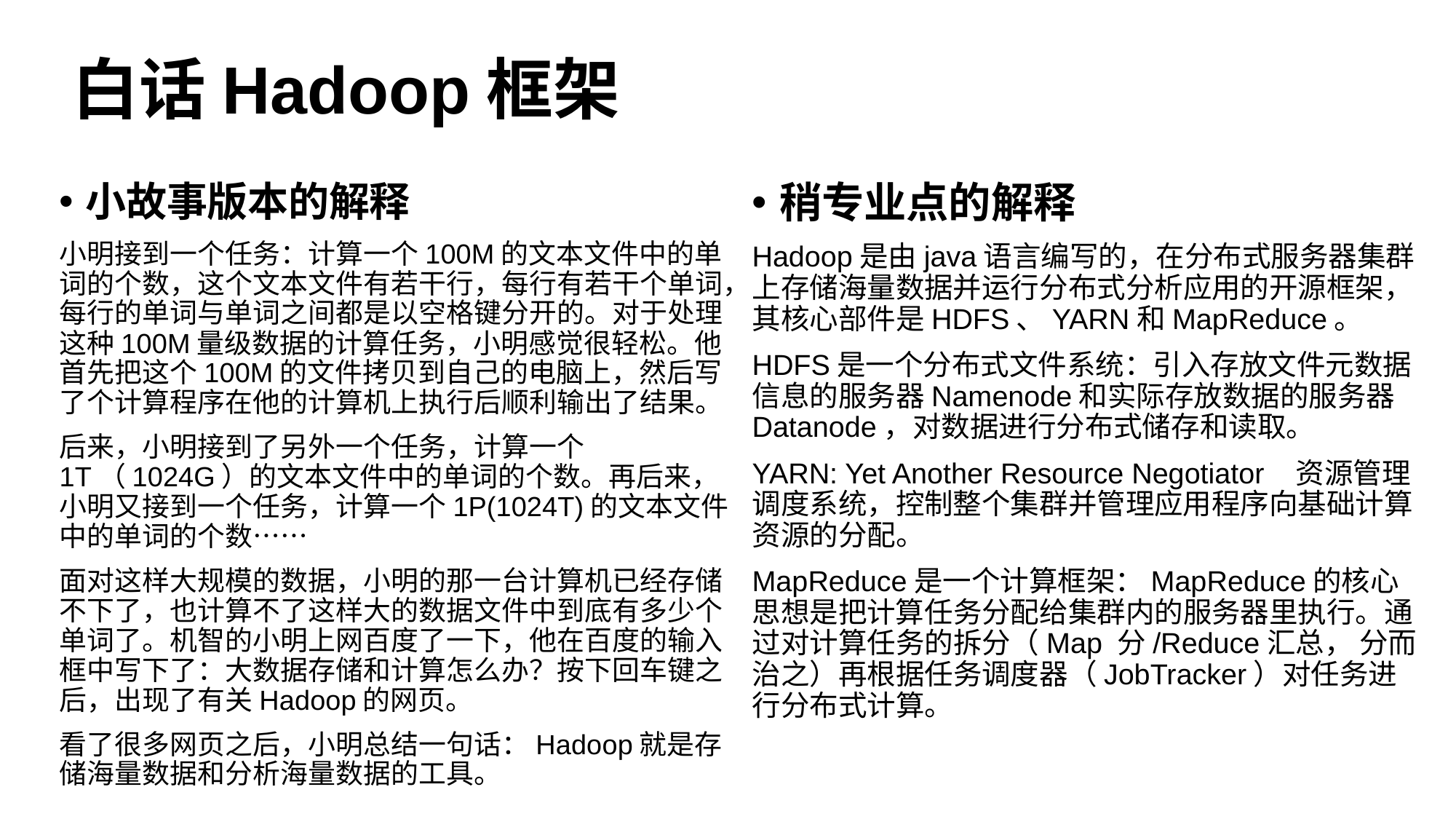

# 白话Hadoop框架
小故事版本的解释
小明接到一个任务：计算一个100M的文本文件中的单词的个数，这个文本文件有若干行，每行有若干个单词，每行的单词与单词之间都是以空格键分开的。对于处理这种100M量级数据的计算任务，小明感觉很轻松。他首先把这个100M的文件拷贝到自己的电脑上，然后写了个计算程序在他的计算机上执行后顺利输出了结果。
后来，小明接到了另外一个任务，计算一个1T（1024G）的文本文件中的单词的个数。再后来，小明又接到一个任务，计算一个1P(1024T)的文本文件中的单词的个数……
面对这样大规模的数据，小明的那一台计算机已经存储不下了，也计算不了这样大的数据文件中到底有多少个单词了。机智的小明上网百度了一下，他在百度的输入框中写下了：大数据存储和计算怎么办？按下回车键之后，出现了有关Hadoop的网页。
看了很多网页之后，小明总结一句话：Hadoop就是存储海量数据和分析海量数据的工具。

稍专业点的解释
Hadoop是由java语言编写的，在分布式服务器集群上存储海量数据并运行分布式分析应用的开源框架，其核心部件是HDFS、YARN和MapReduce。
HDFS是一个分布式文件系统：引入存放文件元数据信息的服务器Namenode和实际存放数据的服务器Datanode，对数据进行分布式储存和读取。
YARN: Yet Another Resource Negotiator   资源管理调度系统，控制整个集群并管理应用程序向基础计算资源的分配。
MapReduce是一个计算框架：MapReduce的核心思想是把计算任务分配给集群内的服务器里执行。通过对计算任务的拆分（Map 分/Reduce汇总， 分而治之）再根据任务调度器（JobTracker）对任务进行分布式计算。